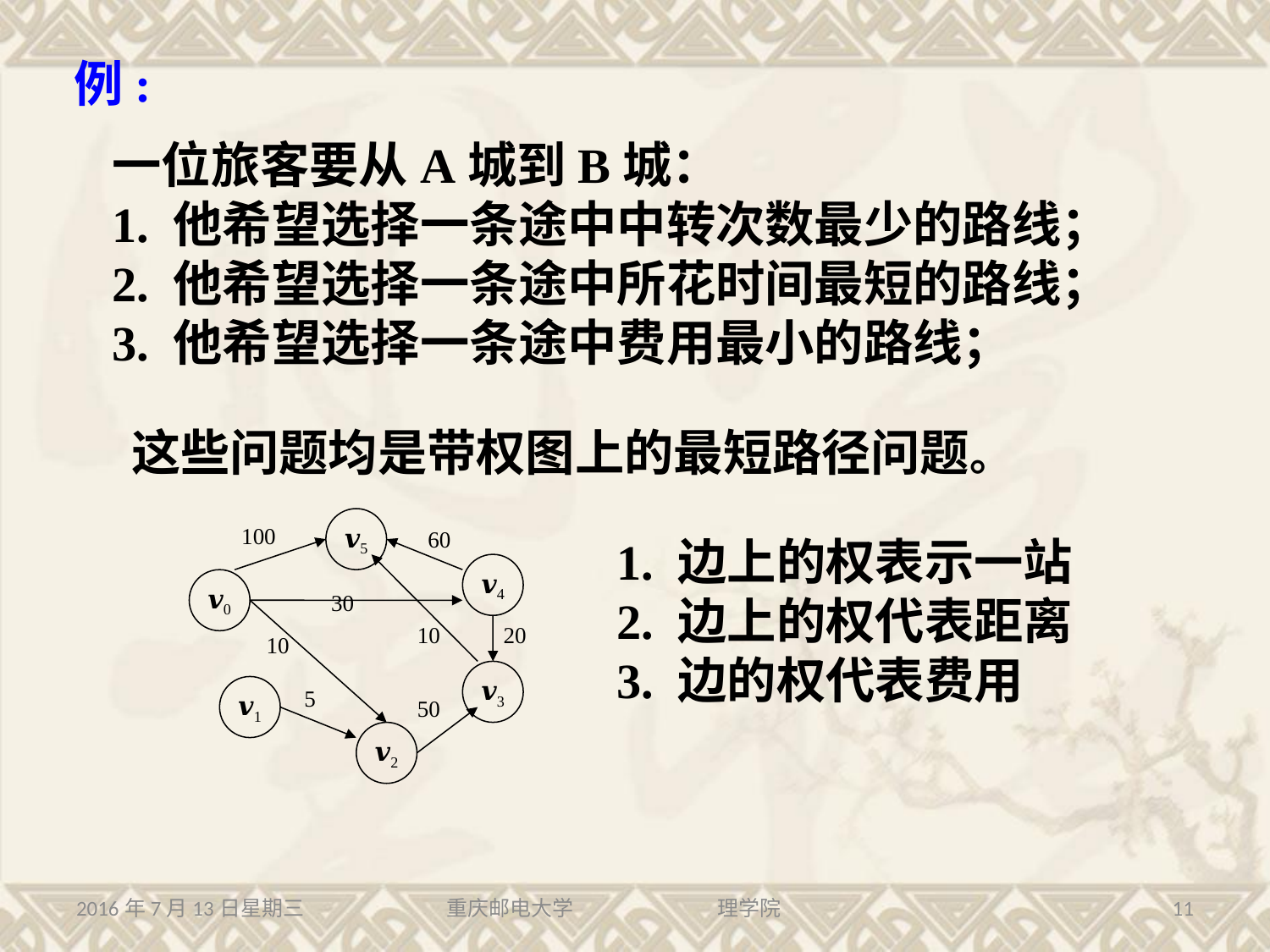

例:
一位旅客要从A城到B城：
1. 他希望选择一条途中中转次数最少的路线；
2. 他希望选择一条途中所花时间最短的路线；
3. 他希望选择一条途中费用最小的路线；

这些问题均是带权图上的最短路径问题。
𝒗5

𝒗4
𝒗0

𝒗3
𝒗1

𝒗2
 100
60
30
10
20
10
 5
50
1. 边上的权表示一站
2. 边上的权代表距离
3. 边的权代表费用
2016年7月13日星期三
重庆邮电大学                      理学院
11